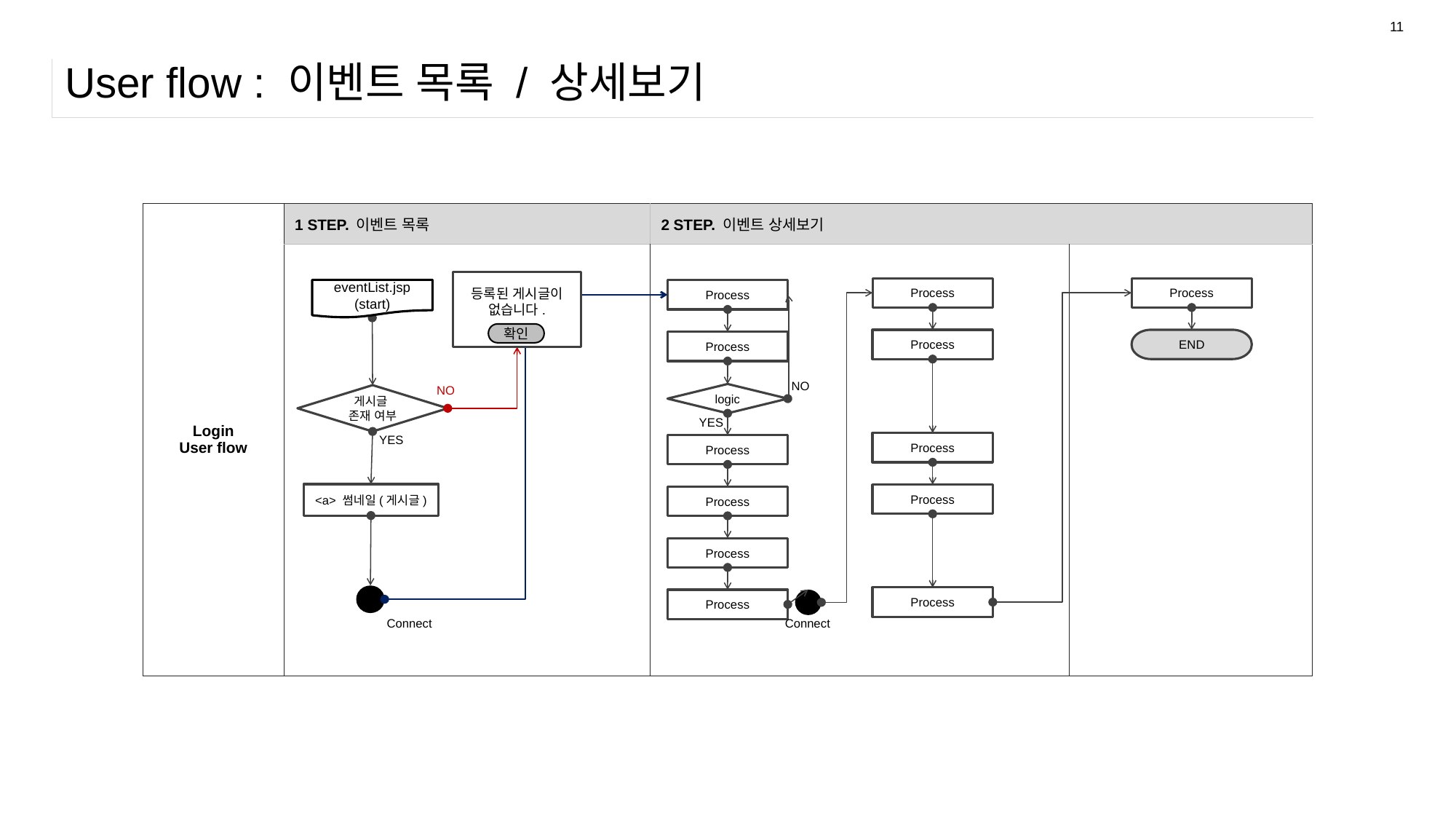

11
# User flow : 이벤트 목록 / 상세보기
| Login User flow | 1 STEP. 이벤트 목록 | 2 STEP. 이벤트 상세보기 | 4 STEP. Process name. |
| --- | --- | --- | --- |
|  |  |  |  |
등록된 게시글이 없습니다.

확인
Process
Process
eventList.jsp
(start)
Process
Process
END
Process
NO
NO
logic
게시글
존재 여부
YES
YES
Process
Process
<a> 썸네일(게시글)
Process
Process
Process

Process

Process
Connect
Connect